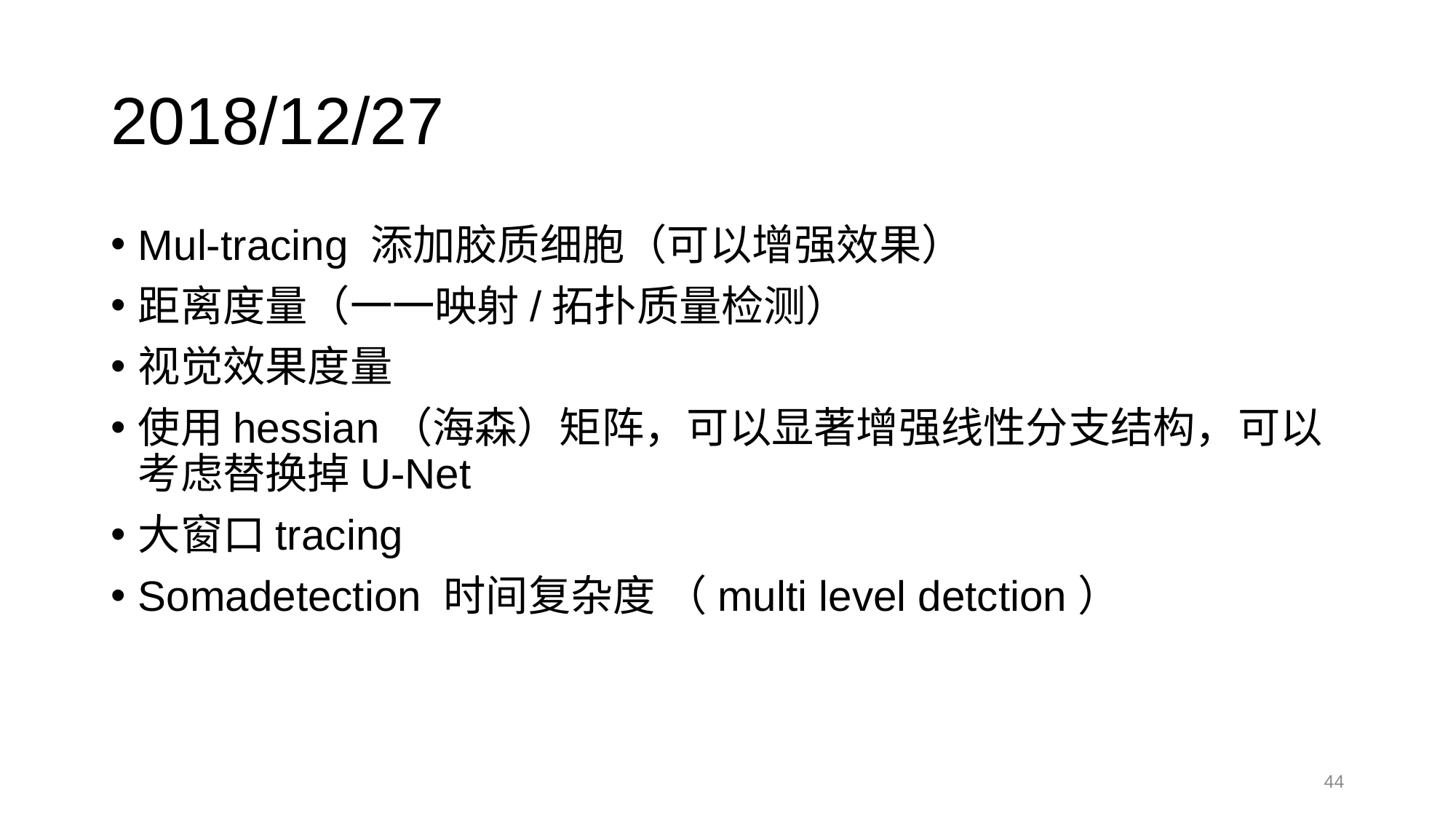

# 2018/12/27
Mul-tracing 添加胶质细胞（可以增强效果）
距离度量（一一映射/拓扑质量检测）
视觉效果度量
使用hessian（海森）矩阵，可以显著增强线性分支结构，可以考虑替换掉U-Net
大窗口tracing
Somadetection 时间复杂度 （multi level detction）

44